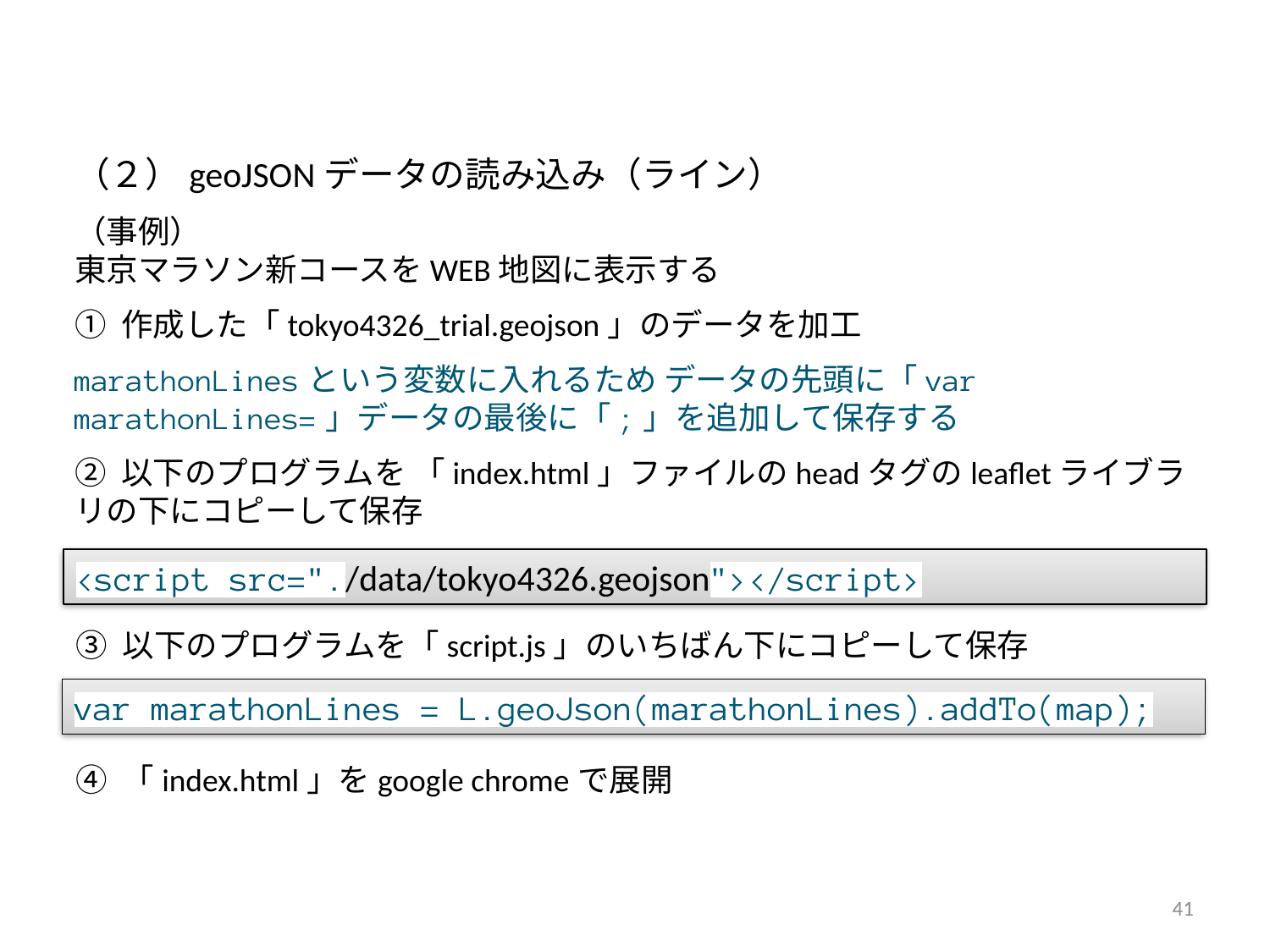

（２）geoJSONデータの読み込み（ライン）

（事例）
東京マラソン新コースをWEB地図に表示する

① 作成した「tokyo4326_trial.geojson」のデータを加工

marathonLinesという変数に入れるため データの先頭に「var marathonLines=」データの最後に「;」を追加して保存する

② 以下のプログラムを 「index.html」ファイルのheadタグのleafletライブラリの下にコピーして保存
<script src="./data/tokyo4326.geojson"></script>
③ 以下のプログラムを「script.js」のいちばん下にコピーして保存
var marathonLines = L.geoJson(marathonLines).addTo(map);
④ 「index.html」をgoogle chromeで展開
41